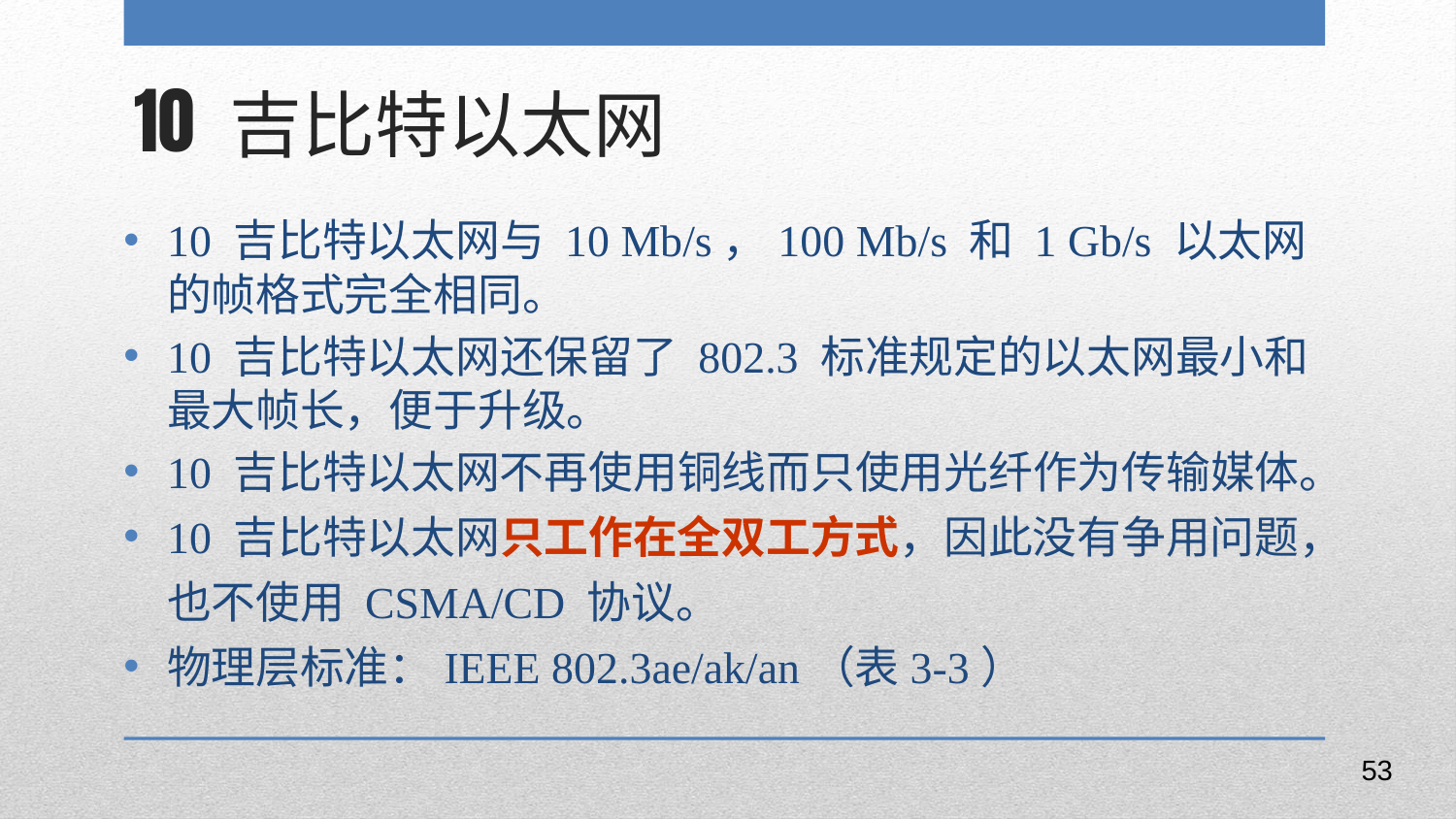

10 吉比特以太网
10 吉比特以太网与 10 Mb/s，100 Mb/s 和 1 Gb/s 以太网的帧格式完全相同。
10 吉比特以太网还保留了 802.3 标准规定的以太网最小和最大帧长，便于升级。
10 吉比特以太网不再使用铜线而只使用光纤作为传输媒体。
10 吉比特以太网只工作在全双工方式，因此没有争用问题，也不使用 CSMA/CD 协议。
物理层标准：IEEE 802.3ae/ak/an（表3-3）
53